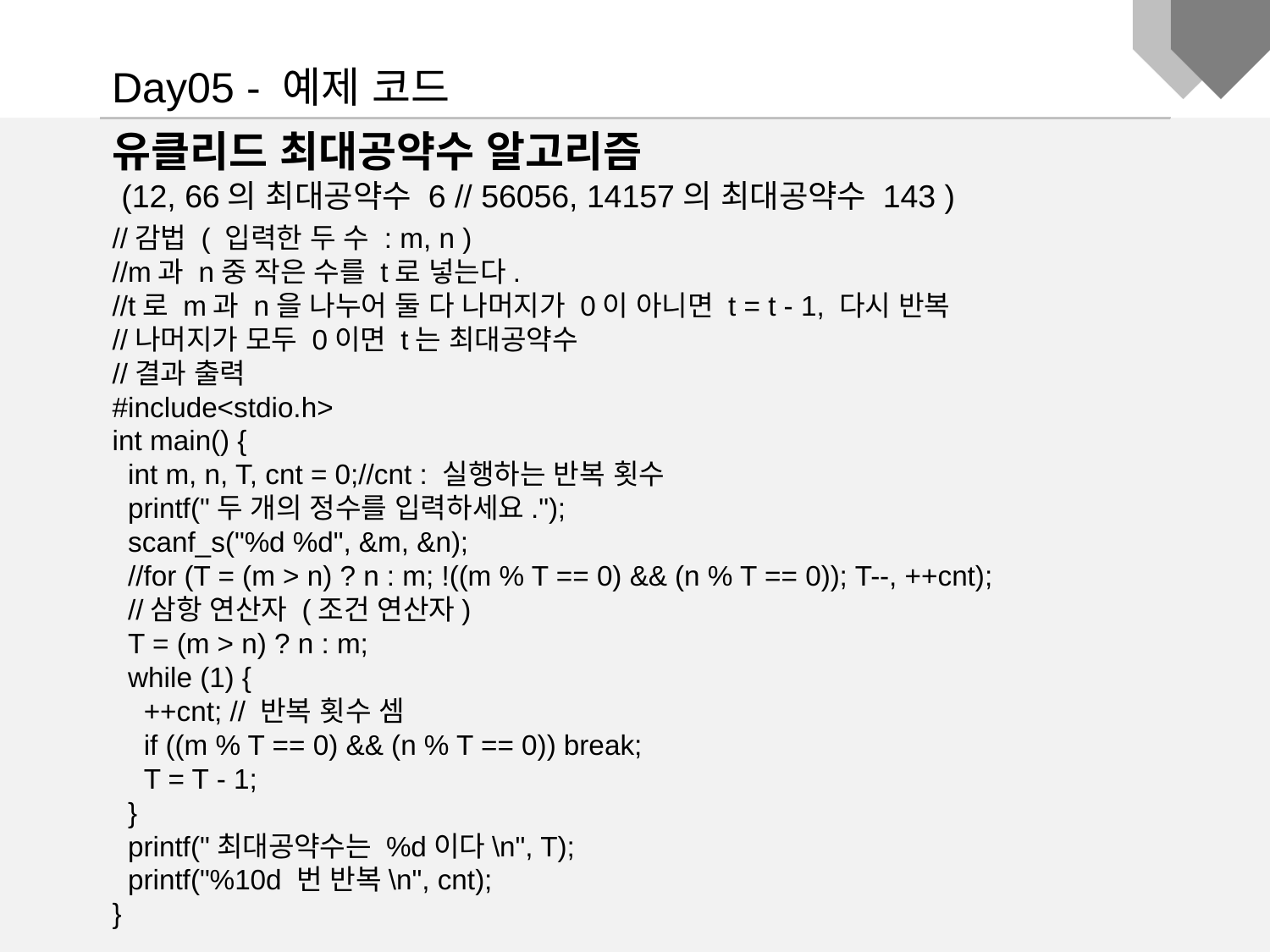

Day05 - 예제 코드
유클리드 최대공약수 알고리즘
 (12, 66의 최대공약수 6 // 56056, 14157의 최대공약수 143 )
//감법 ( 입력한 두 수 : m, n )
//m과 n중 작은 수를 t로 넣는다.
//t로 m과 n을 나누어 둘 다 나머지가 0이 아니면 t = t - 1, 다시 반복
//나머지가 모두 0이면 t는 최대공약수
//결과 출력
#include<stdio.h>
int main() {
  int m, n, T, cnt = 0;//cnt : 실행하는 반복 횟수
  printf("두 개의 정수를 입력하세요.");
  scanf_s("%d %d", &m, &n);
  //for (T = (m > n) ? n : m; !((m % T == 0) && (n % T == 0)); T--, ++cnt);
  //삼항 연산자 (조건 연산자)
  T = (m > n) ? n : m;
  while (1) {
    ++cnt; // 반복 횟수 셈
    if ((m % T == 0) && (n % T == 0)) break;
    T = T - 1;
  }
  printf("최대공약수는 %d이다\n", T);
  printf("%10d 번 반복\n", cnt);
}